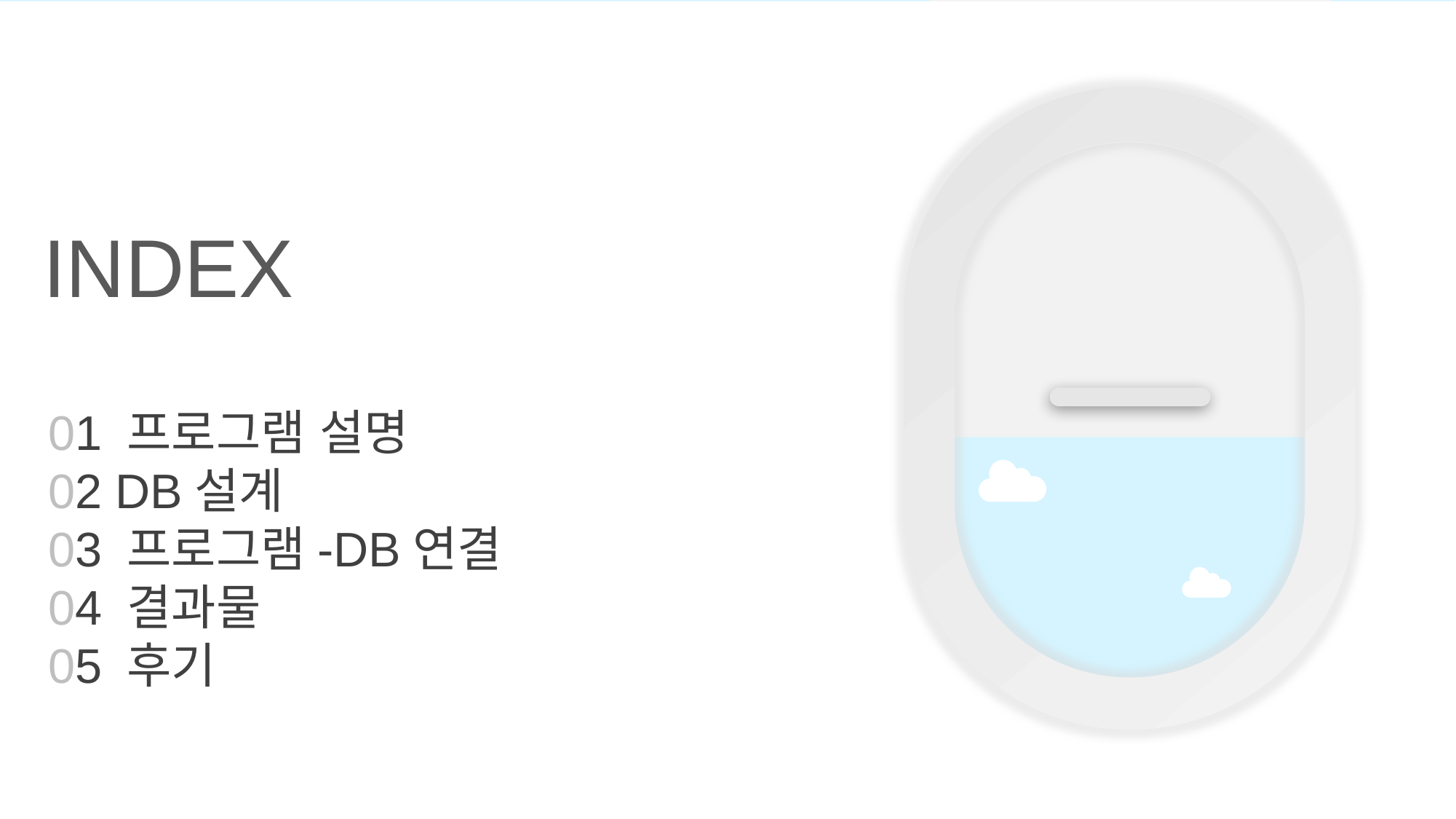

INDEX

01 프로그램 설명
02 DB설계
03 프로그램-DB연결
04 결과물
05 후기